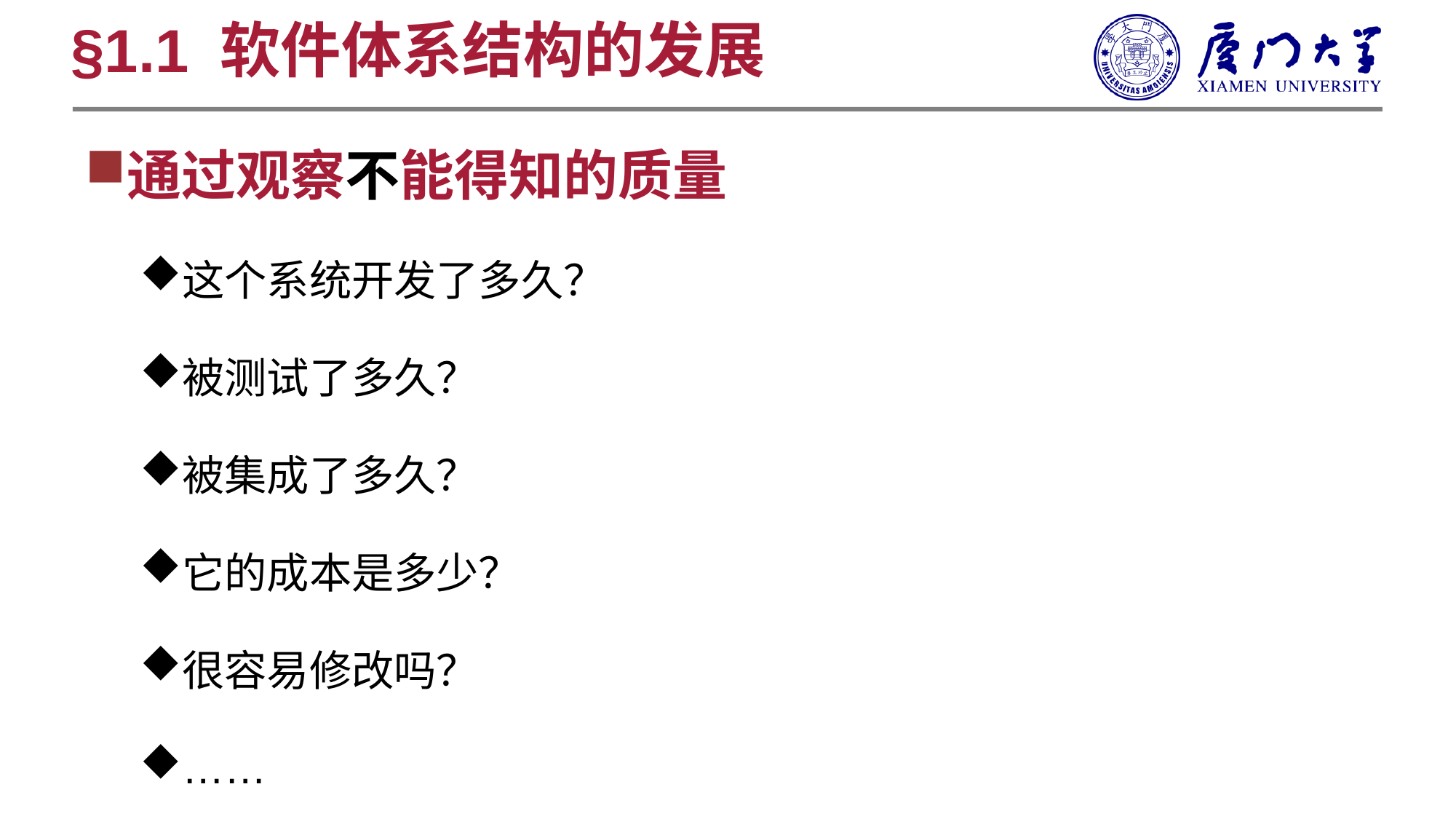

§1.1 软件体系结构的发展

通过观察不能得知的质量
这个系统开发了多久？
被测试了多久？
被集成了多久？
它的成本是多少？
很容易修改吗？
……